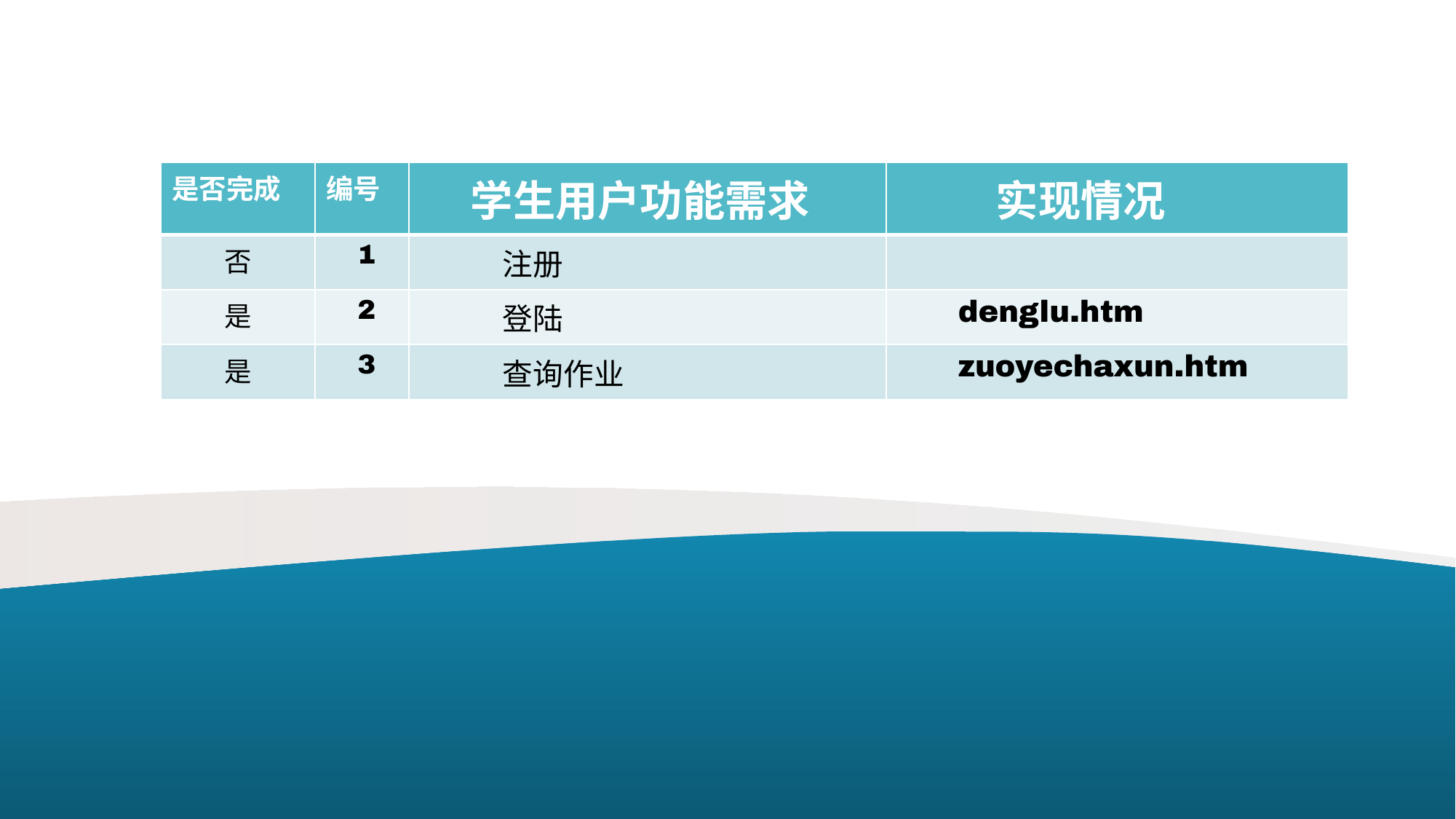

| 是否完成 | 编号 | 学生用户功能需求 | 实现情况 |
| --- | --- | --- | --- |
| 否 | 1 | 注册 |  |
| 是 | 2 | 登陆 | denglu.htm |
| 是 | 3 | 查询作业 | zuoyechaxun.htm |